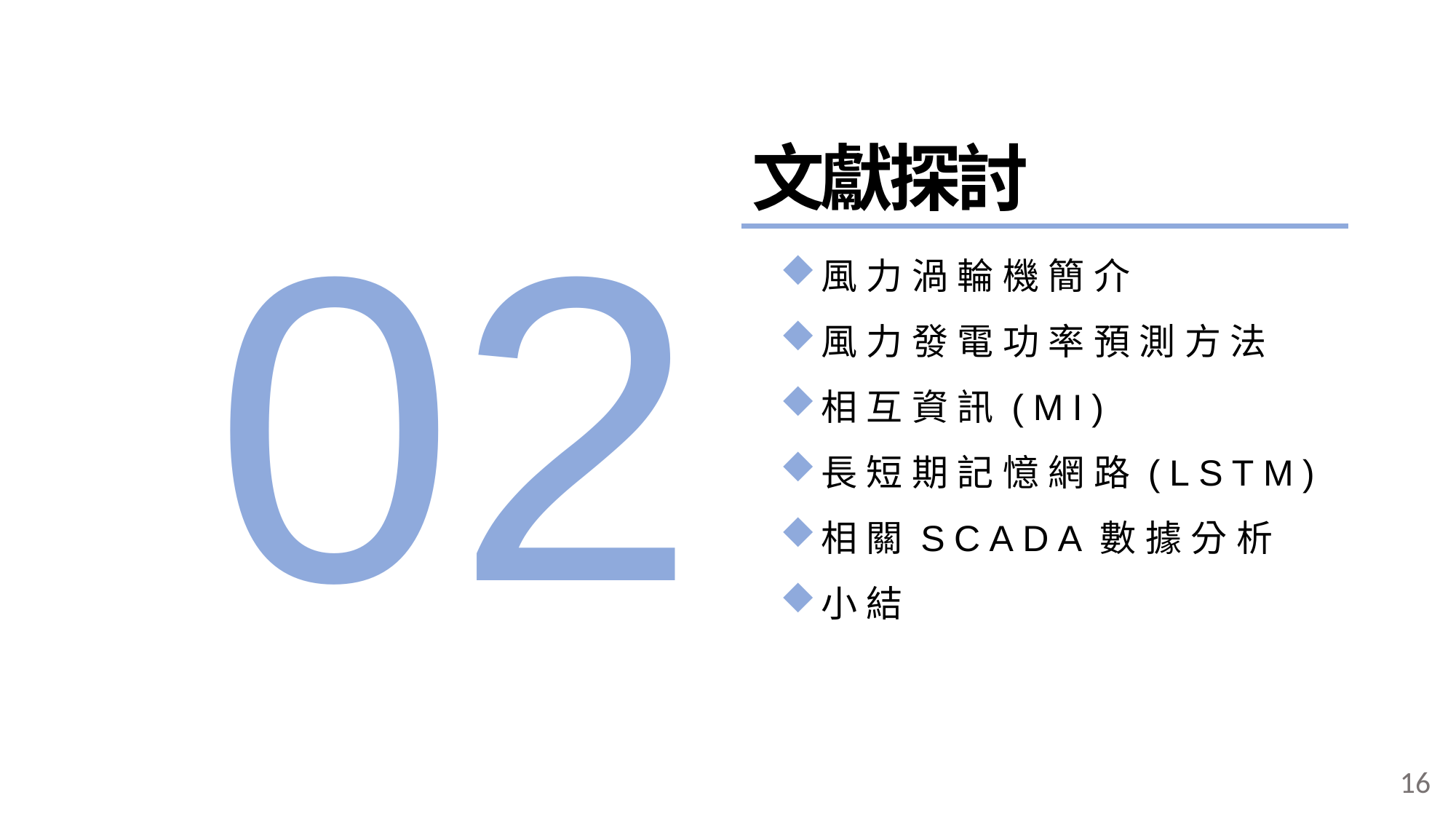

文獻探討
風力渦輪機簡介
風力發電功率預測方法
相互資訊(MI)
長短期記憶網路(LSTM)
相關SCADA數據分析
小結
02

16